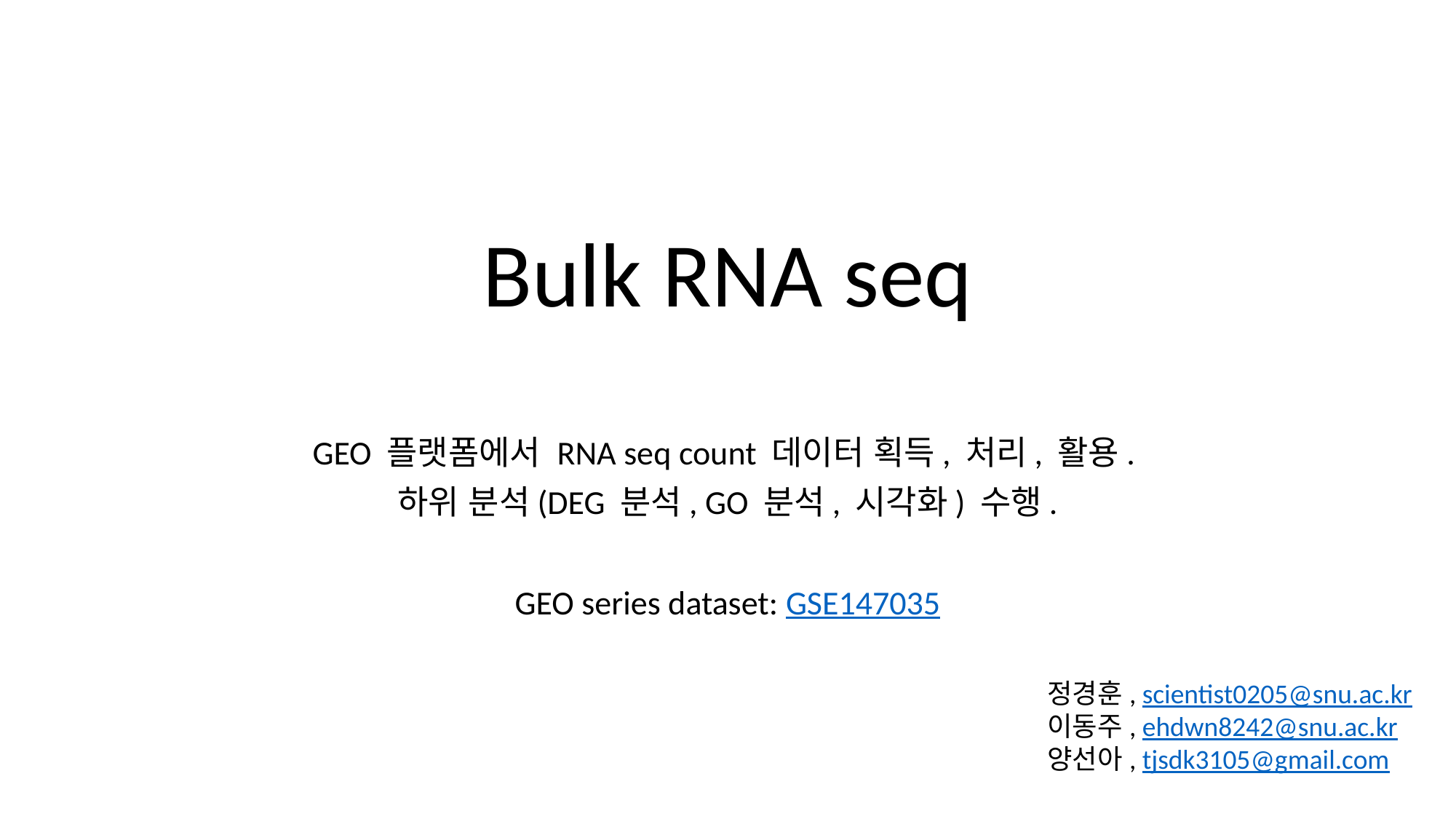

# Bulk RNA seq
GEO 플랫폼에서 RNA seq count 데이터 획득, 처리, 활용.
하위 분석(DEG 분석, GO 분석, 시각화) 수행.

GEO series dataset: GSE147035
정경훈, scientist0205@snu.ac.kr
이동주, ehdwn8242@snu.ac.kr
양선아, tjsdk3105@gmail.com